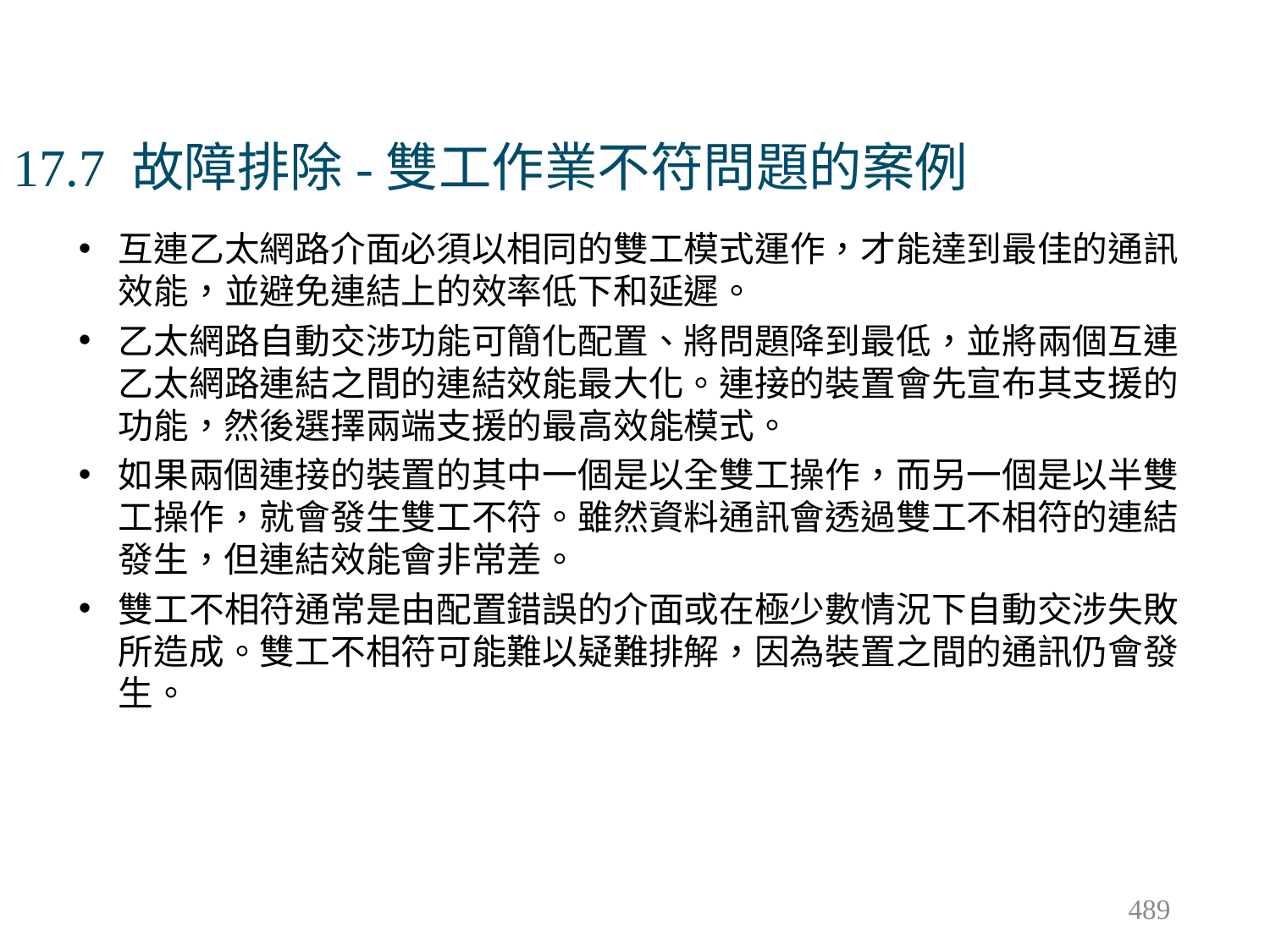

# 17.7 故障排除-雙工作業不符問題的案例
互連乙太網路介面必須以相同的雙工模式運作，才能達到最佳的通訊效能，並避免連結上的效率低下和延遲。
乙太網路自動交涉功能可簡化配置、將問題降到最低，並將兩個互連乙太網路連結之間的連結效能最大化。連接的裝置會先宣布其支援的功能，然後選擇兩端支援的最高效能模式。
如果兩個連接的裝置的其中一個是以全雙工操作，而另一個是以半雙工操作，就會發生雙工不符。雖然資料通訊會透過雙工不相符的連結發生，但連結效能會非常差。
雙工不相符通常是由配置錯誤的介面或在極少數情況下自動交涉失敗所造成。雙工不相符可能難以疑難排解，因為裝置之間的通訊仍會發生。

489